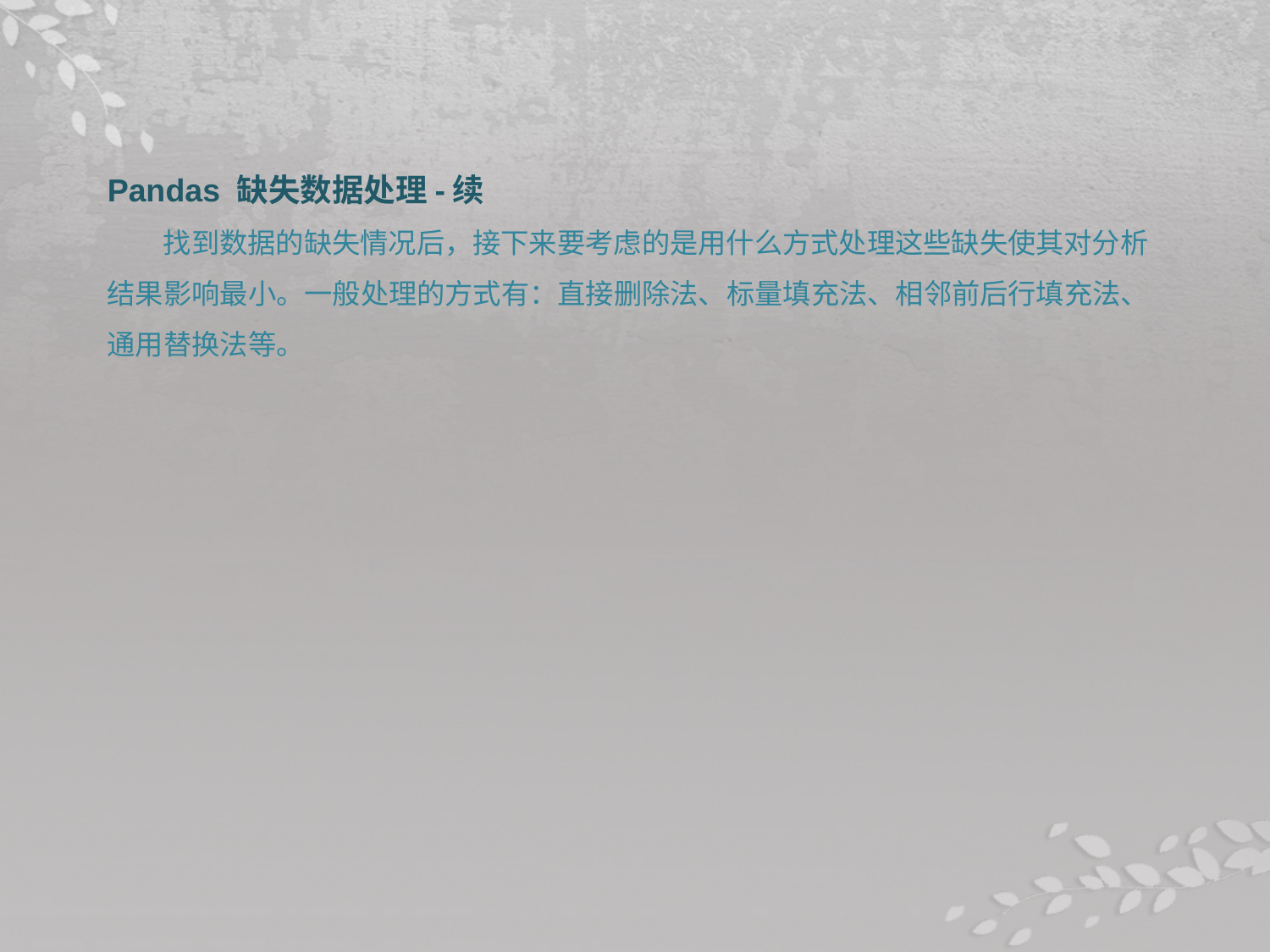

Pandas 缺失数据处理-续
找到数据的缺失情况后，接下来要考虑的是用什么方式处理这些缺失使其对分析结果影响最小。一般处理的方式有：直接删除法、标量填充法、相邻前后行填充法、通用替换法等。